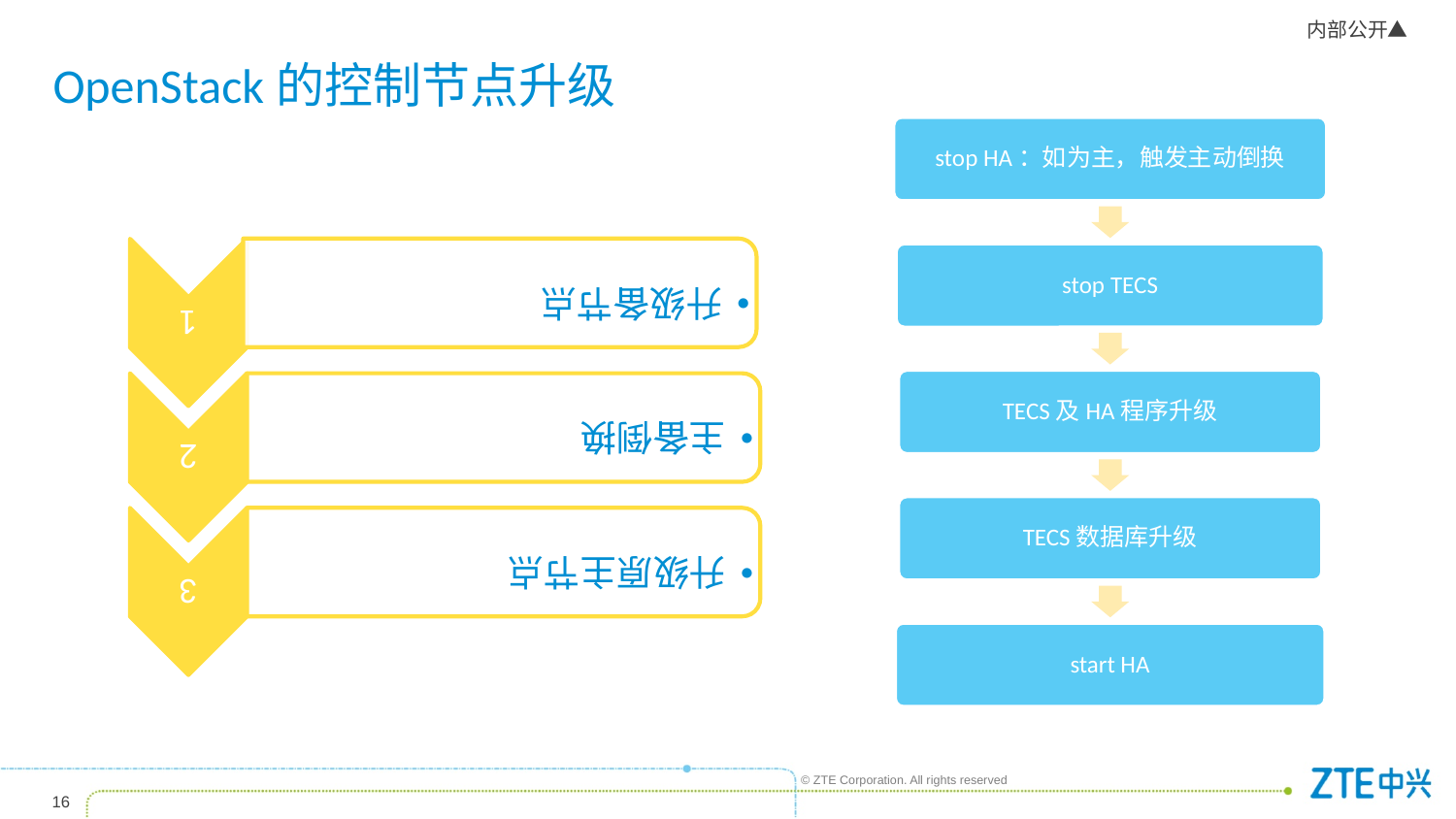

# OpenStack的控制节点升级
stop HA：如为主，触发主动倒换

stop TECS

TECS及HA程序升级

TECS数据库升级

start HA
1
升级备节点
2
主备倒换
3
升级原主节点